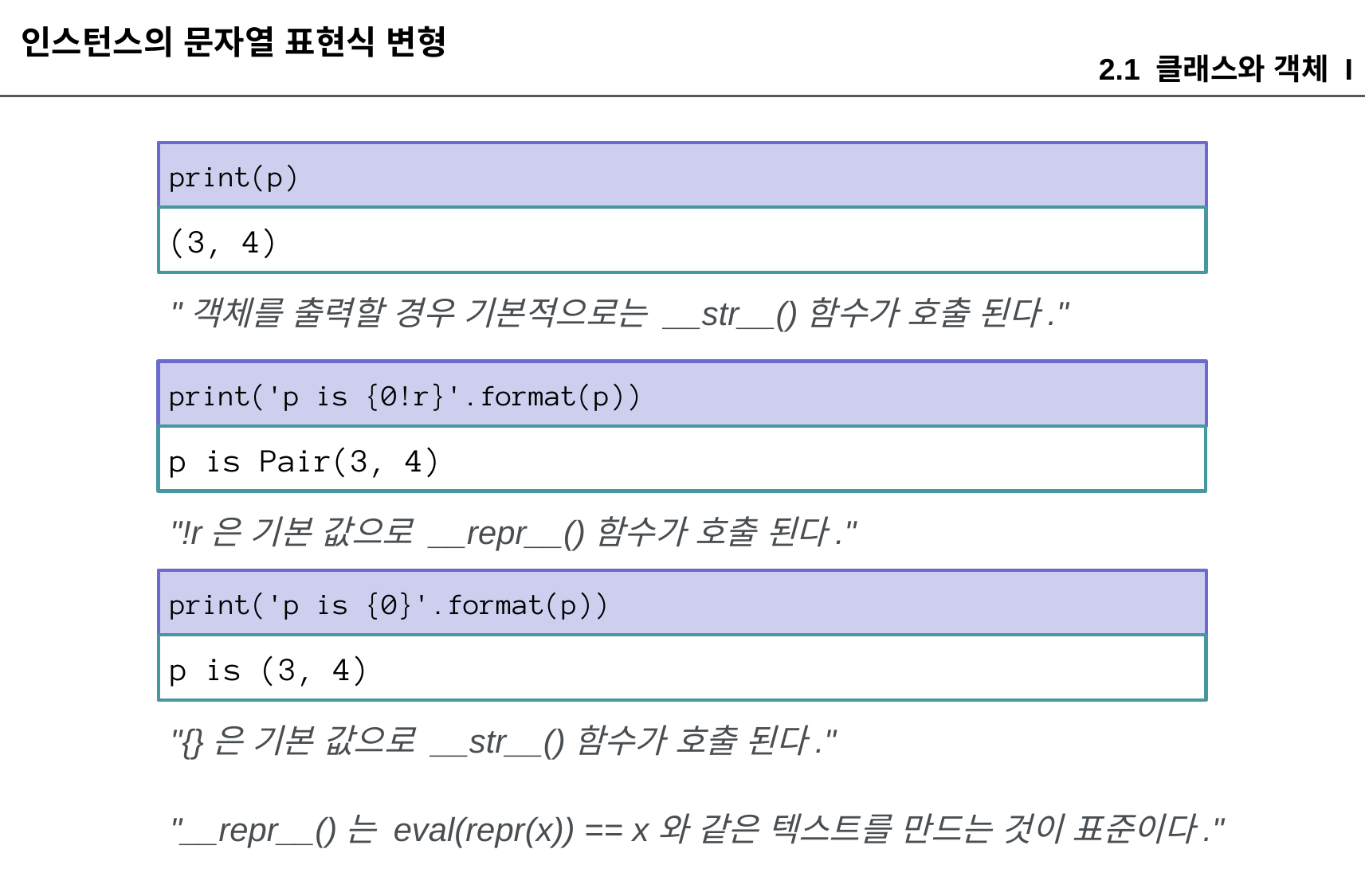

인스턴스의 문자열 표현식 변형
2.1 클래스와 객체 I
print(p)
(3, 4)
"객체를 출력할 경우 기본적으로는 __str__()함수가 호출 된다."
print('p is {0!r}'.format(p))
p is Pair(3, 4)
"!r은 기본 값으로 __repr__()함수가 호출 된다."
print('p is {0}'.format(p))
p is (3, 4)
"{}은 기본 값으로 __str__()함수가 호출 된다."
"__repr__()는 eval(repr(x)) == x와 같은 텍스트를 만드는 것이 표준이다."